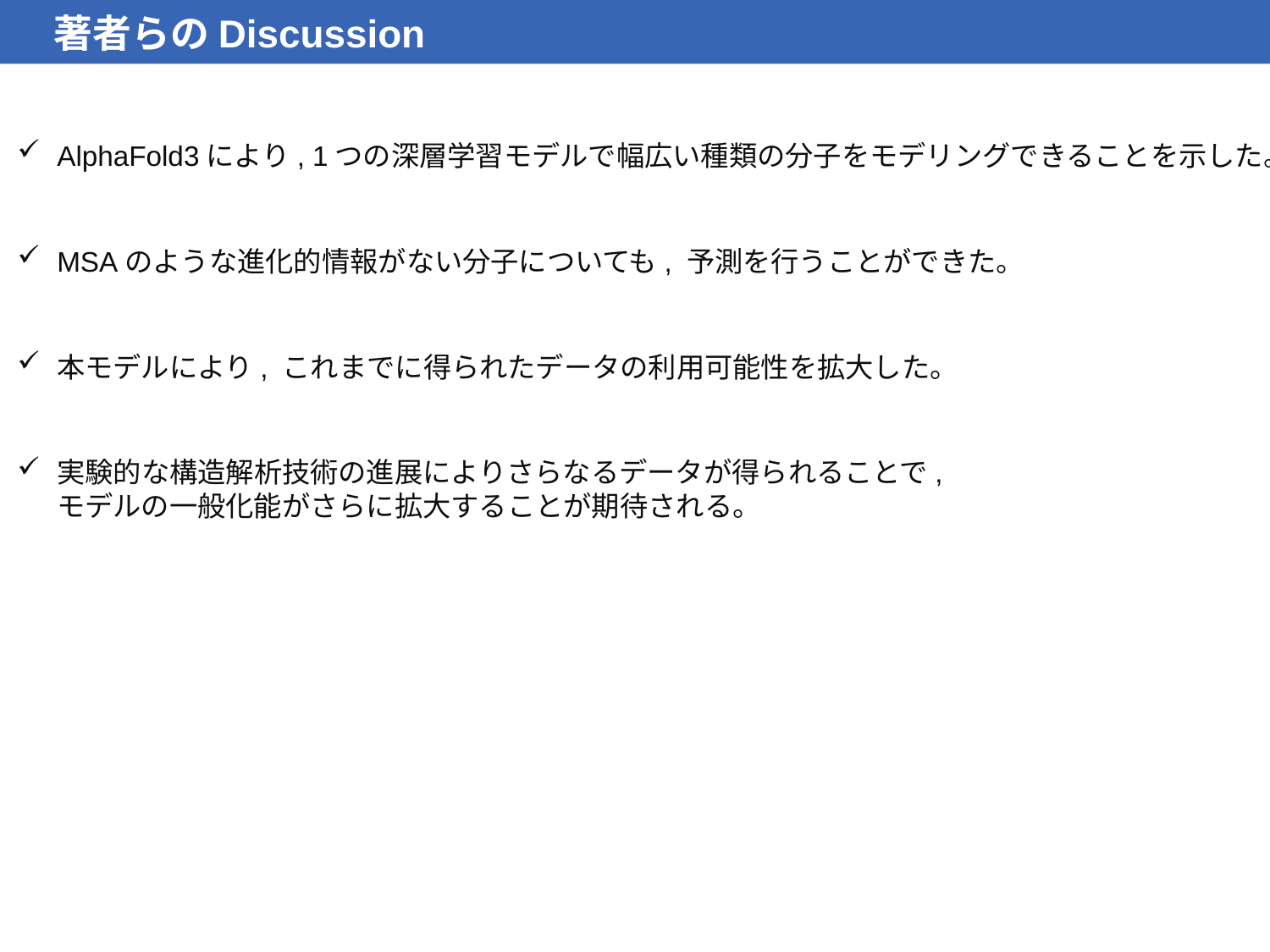

著者らのDiscussion
AlphaFold3により, 1つの深層学習モデルで幅広い種類の分子をモデリングできることを示した。
MSAのような進化的情報がない分子についても, 予測を行うことができた。
本モデルにより, これまでに得られたデータの利用可能性を拡大した。
実験的な構造解析技術の進展によりさらなるデータが得られることで, モデルの一般化能がさらに拡大することが期待される。